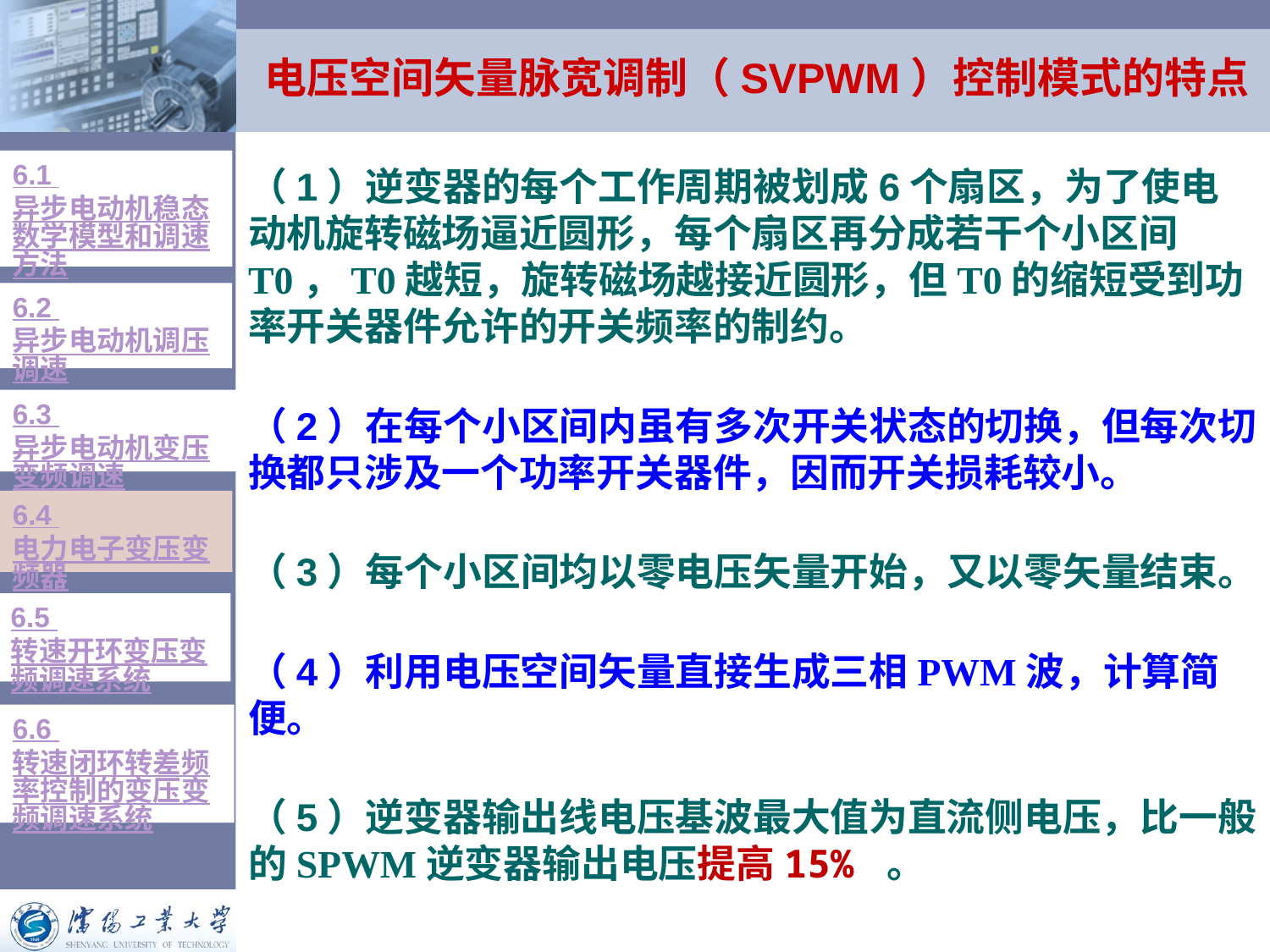

# 电压空间矢量脉宽调制（SVPWM）控制模式的特点
6.1 异步电动机稳态数学模型和调速方法
（1）逆变器的每个工作周期被划成6个扇区，为了使电动机旋转磁场逼近圆形，每个扇区再分成若干个小区间T0，T0越短，旋转磁场越接近圆形，但T0的缩短受到功率开关器件允许的开关频率的制约。
（2）在每个小区间内虽有多次开关状态的切换，但每次切换都只涉及一个功率开关器件，因而开关损耗较小。
（3）每个小区间均以零电压矢量开始，又以零矢量结束。
（4）利用电压空间矢量直接生成三相PWM波，计算简便。
（5）逆变器输出线电压基波最大值为直流侧电压，比一般的SPWM逆变器输出电压提高15% 。
6.2 异步电动机调压调速
6.3 异步电动机变压变频调速
6.4 电力电子变压变频器
6.5 转速开环变压变频调速系统

6.6 转速闭环转差频率控制的变压变频调速系统